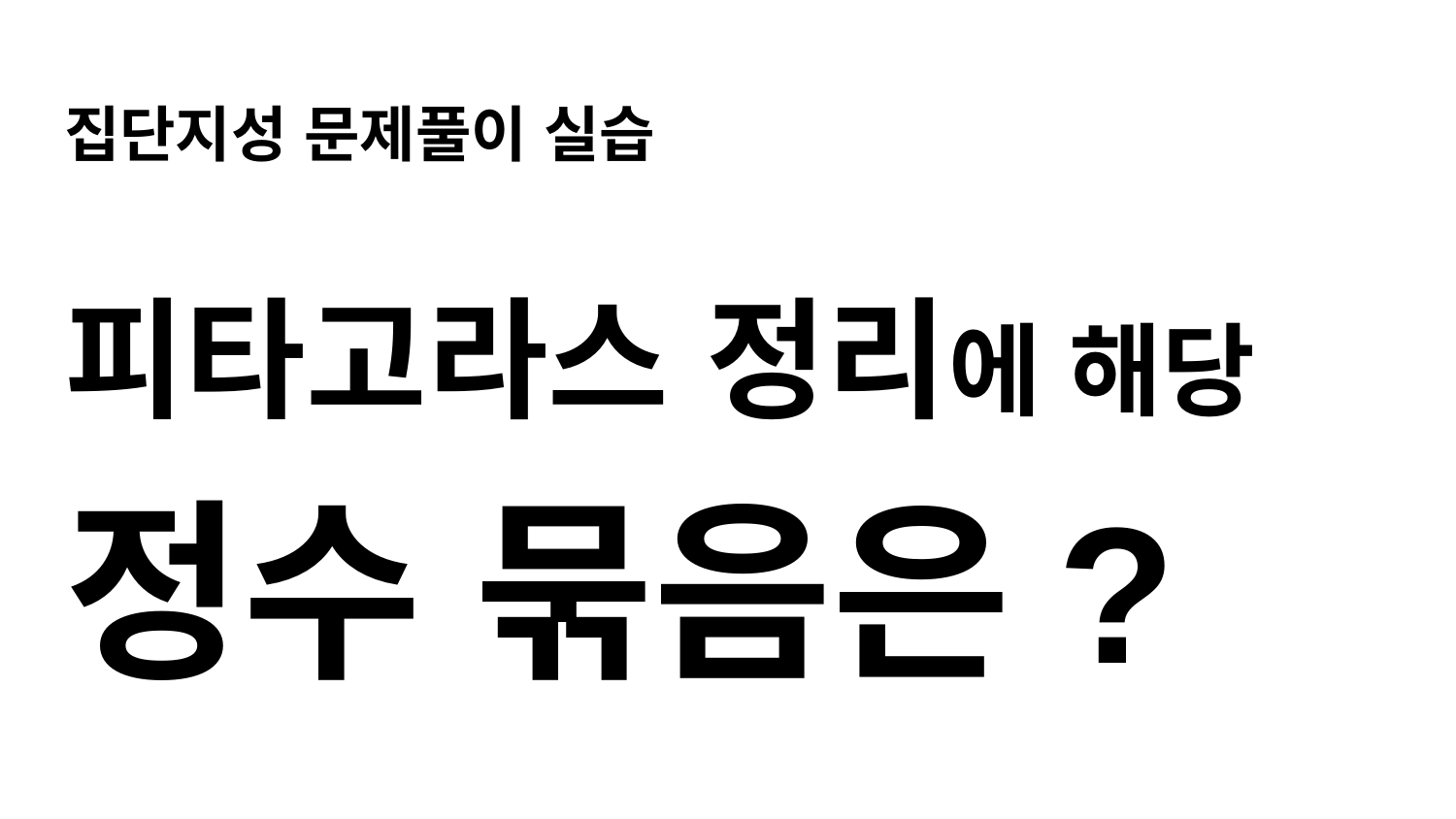

# 집단지성 문제풀이 실습

피타고라스 정리에 해당 정수 묶음은?